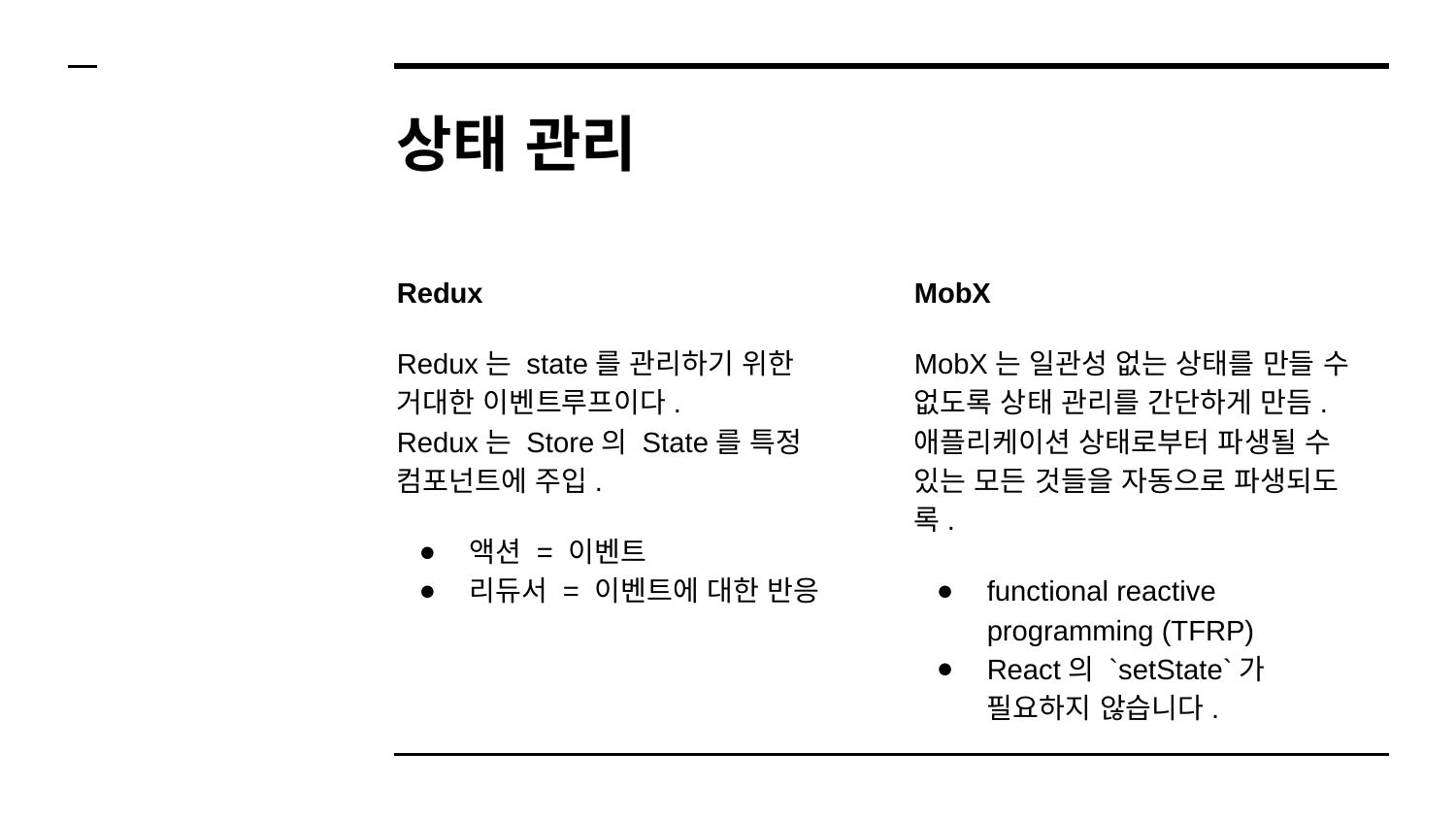

# 상태 관리
Redux
Redux는 state를 관리하기 위한 거대한 이벤트루프이다.
Redux는 Store의 State를 특정 컴포넌트에 주입.
액션 = 이벤트
리듀서 = 이벤트에 대한 반응
MobX
MobX는 일관성 없는 상태를 만들 수 없도록 상태 관리를 간단하게 만듬. 애플리케이션 상태로부터 파생될 수 있는 모든 것들을 자동으로 파생되도록.
functional reactive programming (TFRP)
React의 `setState`가 필요하지 않습니다.